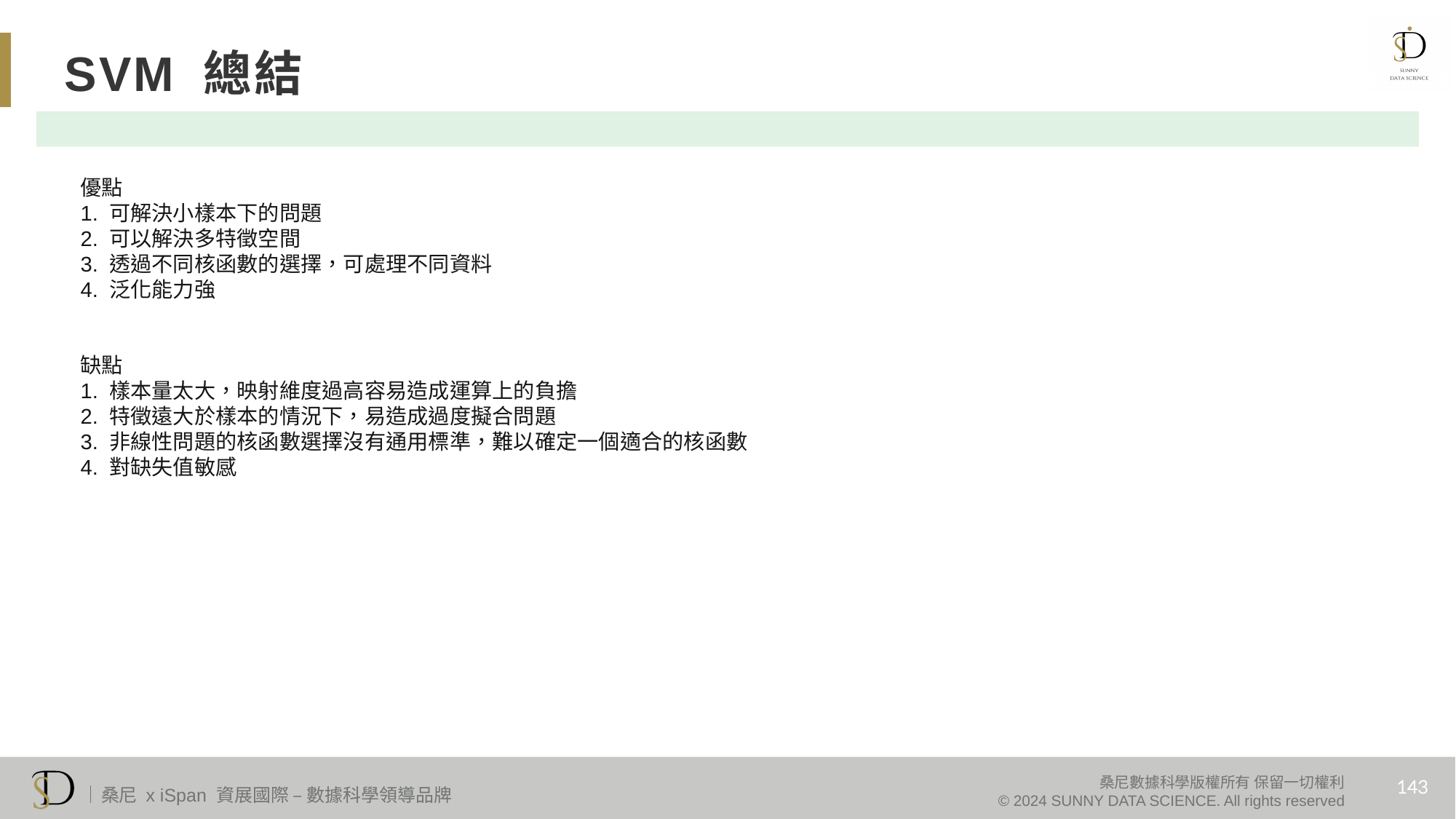

SVM 總結

優點
1. 可解決小樣本下的問題
2. 可以解決多特徵空間
3. 透過不同核函數的選擇，可處理不同資料
4. 泛化能力強

缺點
1. 樣本量太大，映射維度過高容易造成運算上的負擔
2. 特徵遠大於樣本的情況下，易造成過度擬合問題
3. 非線性問題的核函數選擇沒有通用標準，難以確定一個適合的核函數
4. 對缺失值敏感